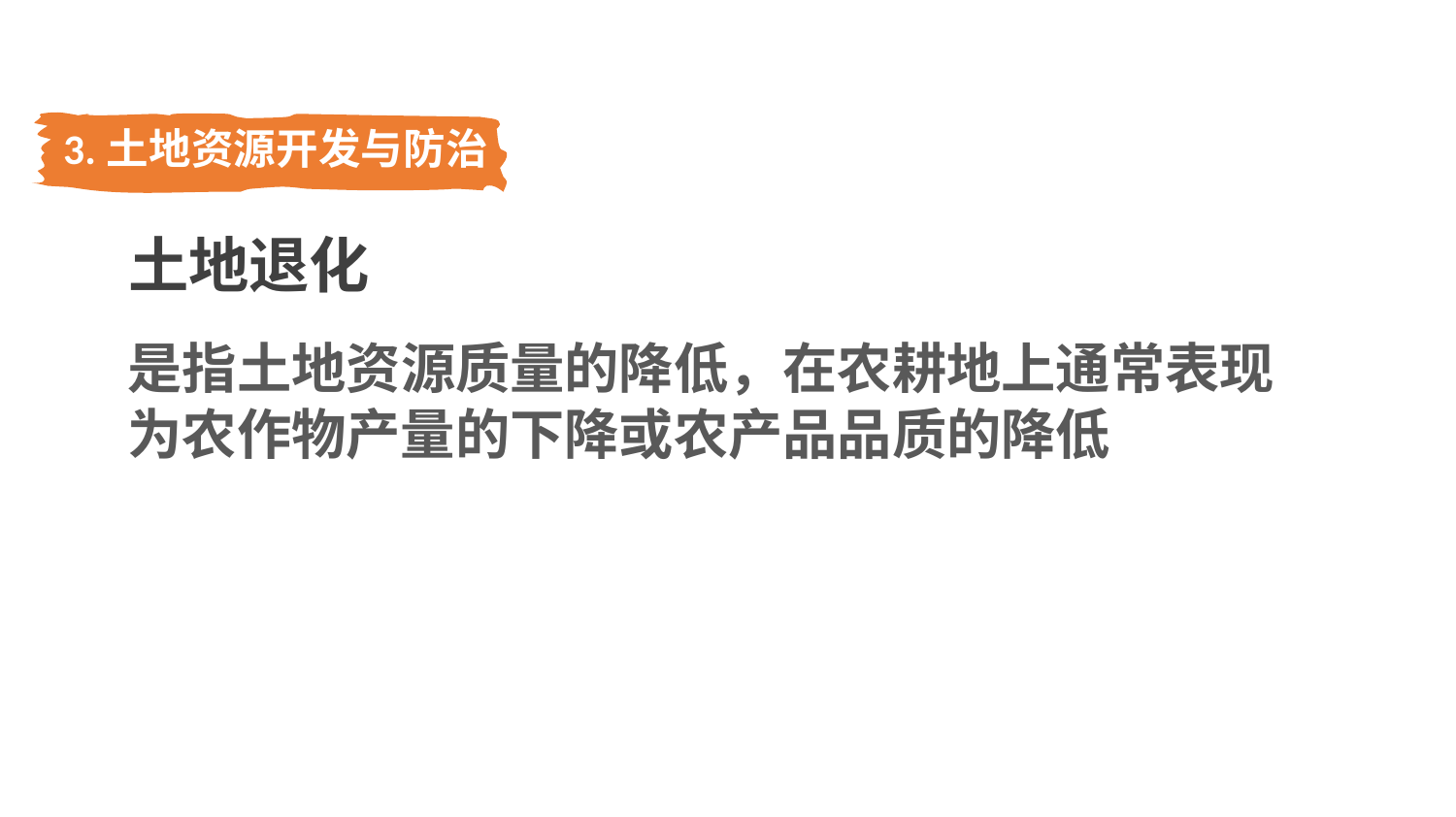

3.土地资源开发与防治
土地退化
是指土地资源质量的降低，在农耕地上通常表现为农作物产量的下降或农产品品质的降低